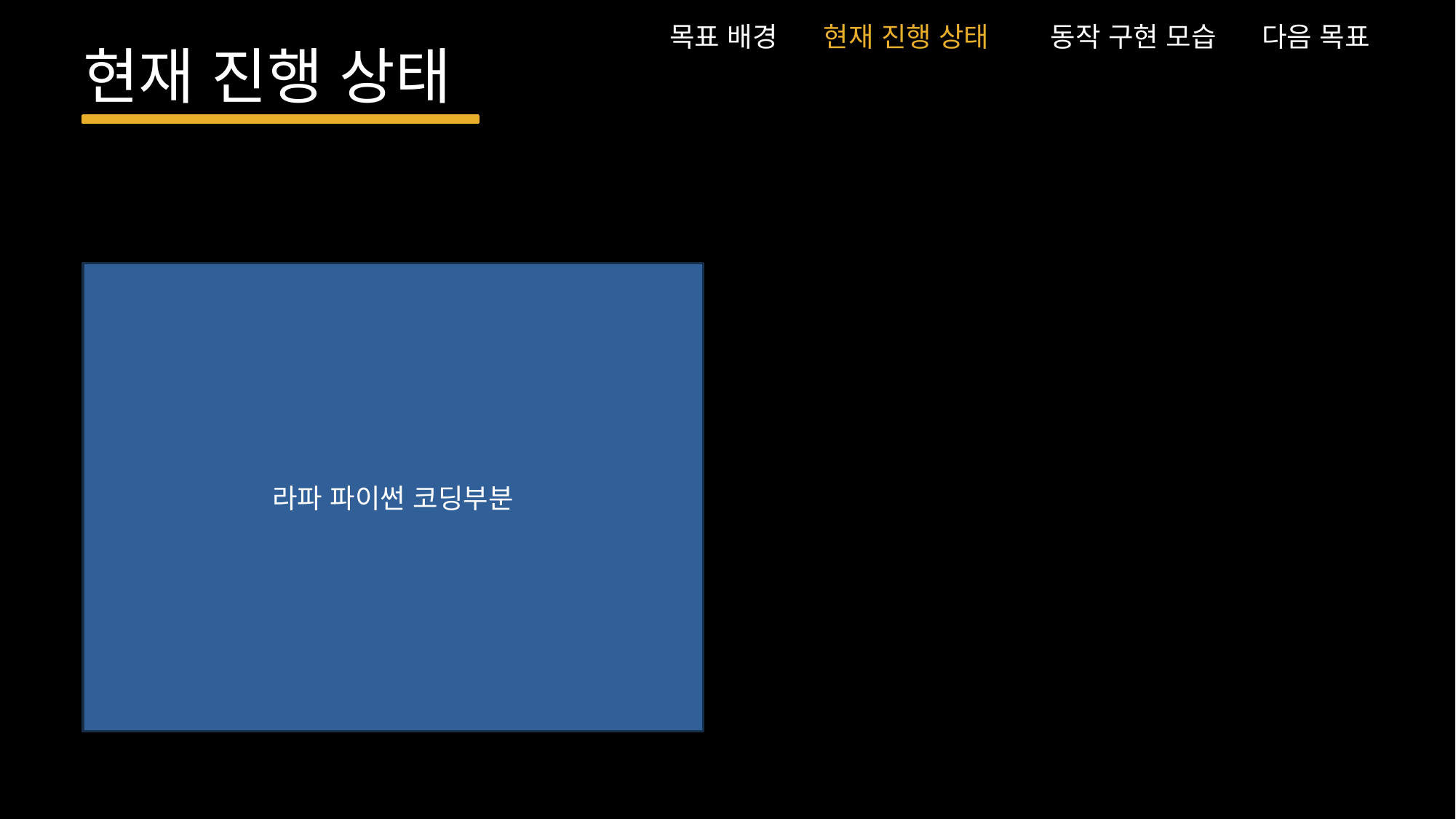

목표 배경      현재 진행 상태        동작 구현 모습      다음 목표
#
현재 진행 상태

라파 파이썬 코딩부분